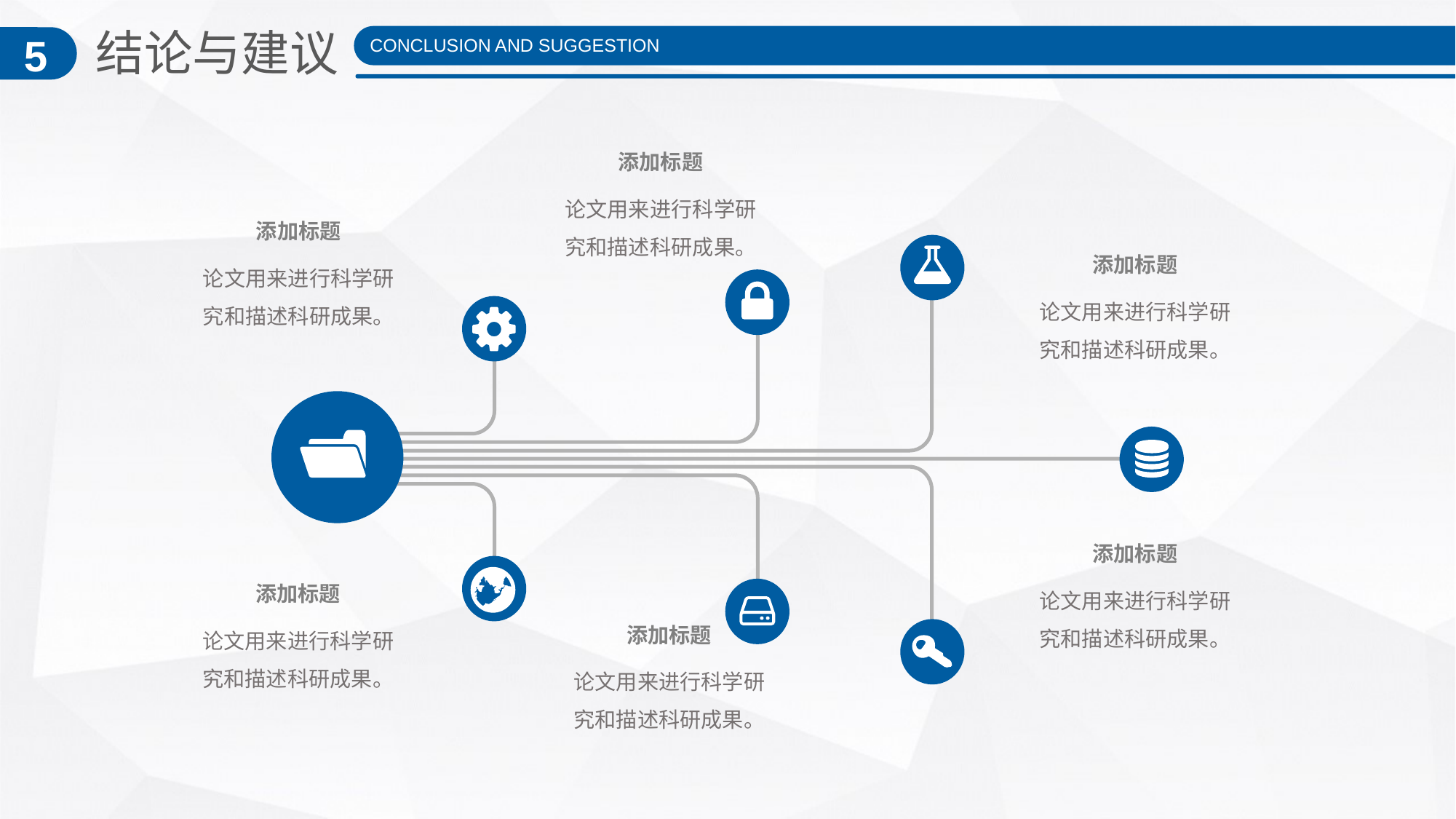

结论与建议
5

CONCLUSION AND SUGGESTION

添加标题
论文用来进行科学研究和描述科研成果。

添加标题
论文用来进行科学研究和描述科研成果。

添加标题
论文用来进行科学研究和描述科研成果。

添加标题
论文用来进行科学研究和描述科研成果。

添加标题
论文用来进行科学研究和描述科研成果。

添加标题
论文用来进行科学研究和描述科研成果。